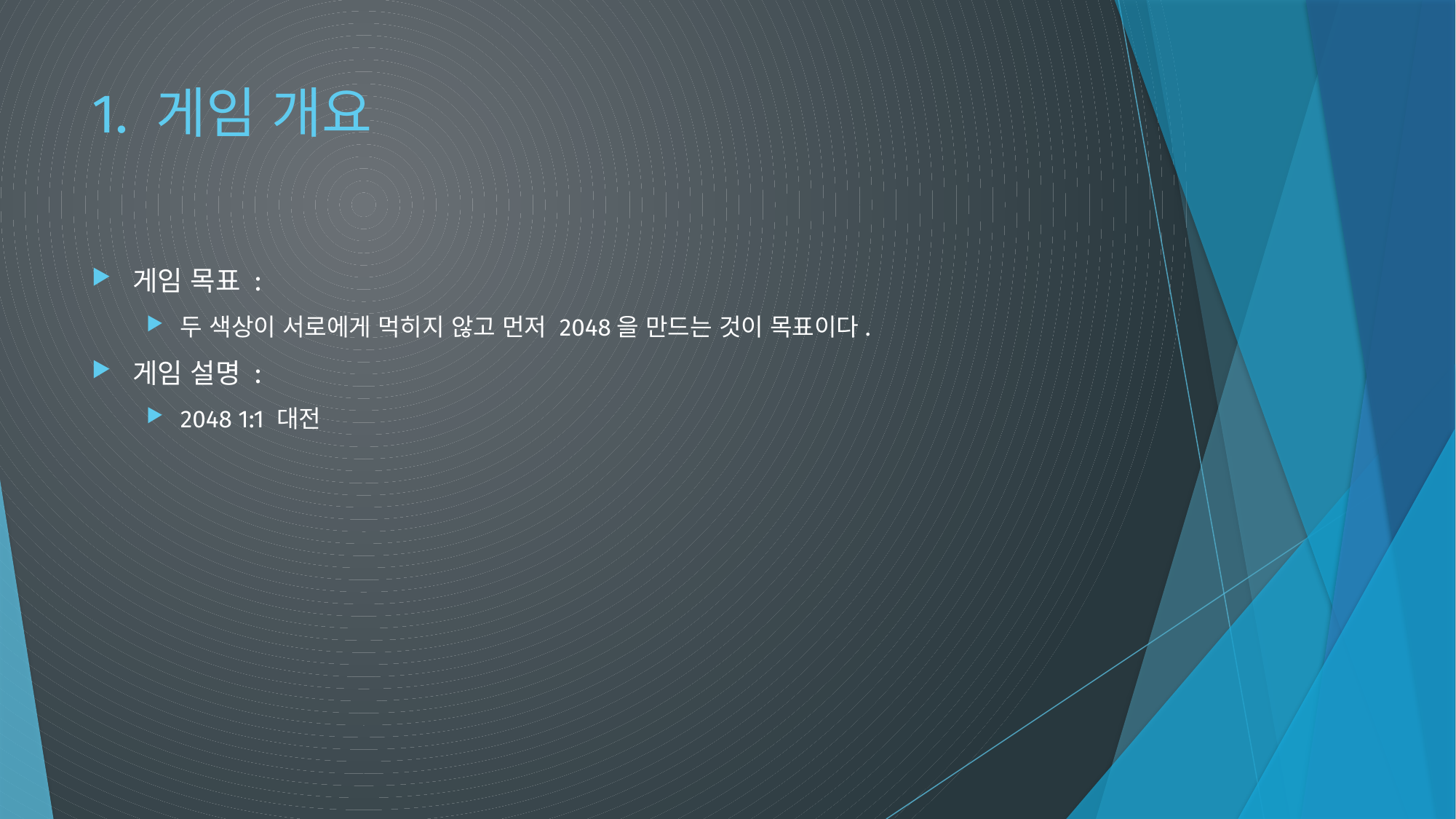

# 1. 게임 개요
게임 목표 :
두 색상이 서로에게 먹히지 않고 먼저 2048을 만드는 것이 목표이다.
게임 설명 :
2048 1:1 대전